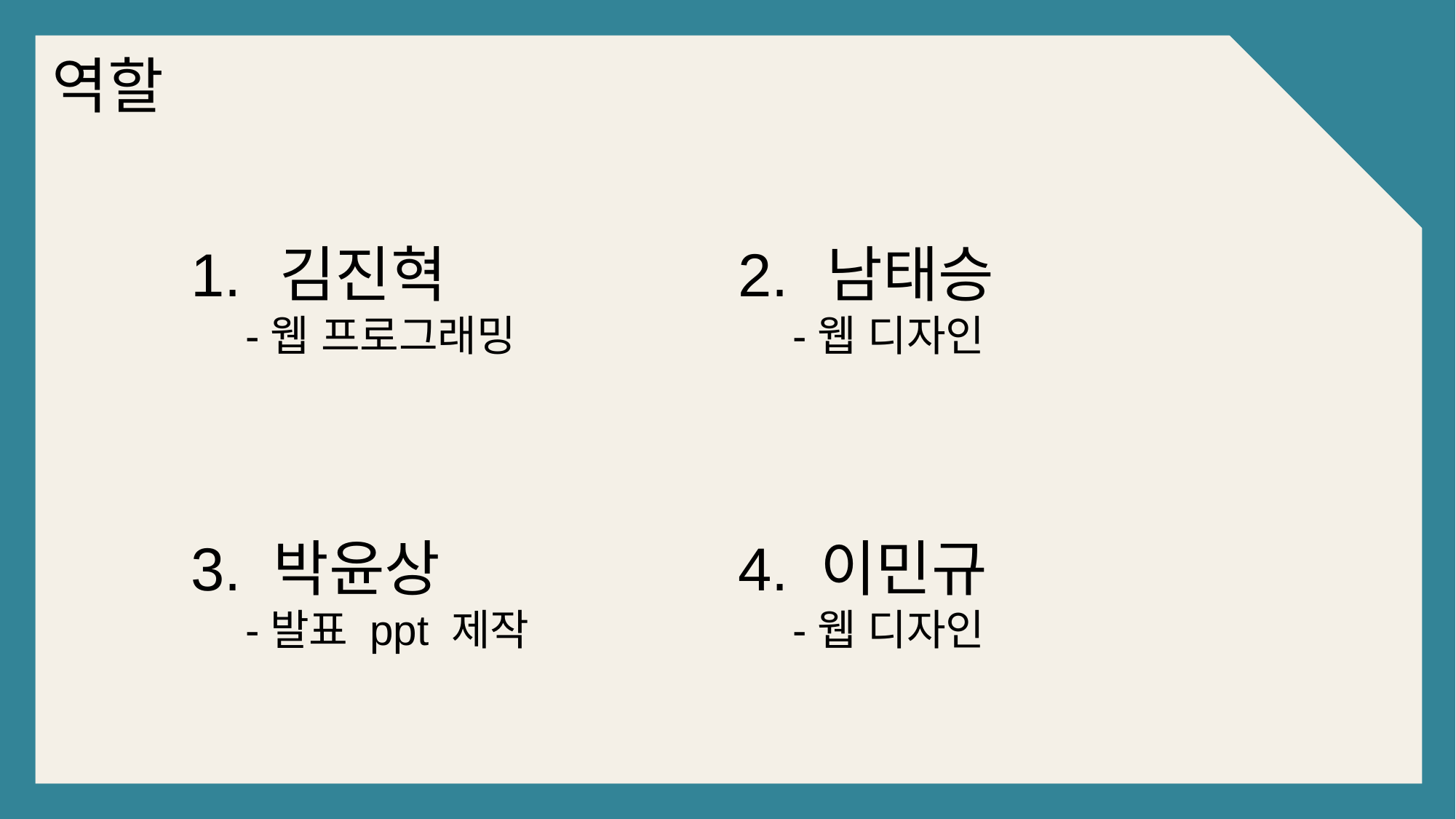

역할
김진혁
-웹 프로그래밍
남태승
-웹 디자인
3. 박윤상
-발표 ppt 제작
4. 이민규
-웹 디자인